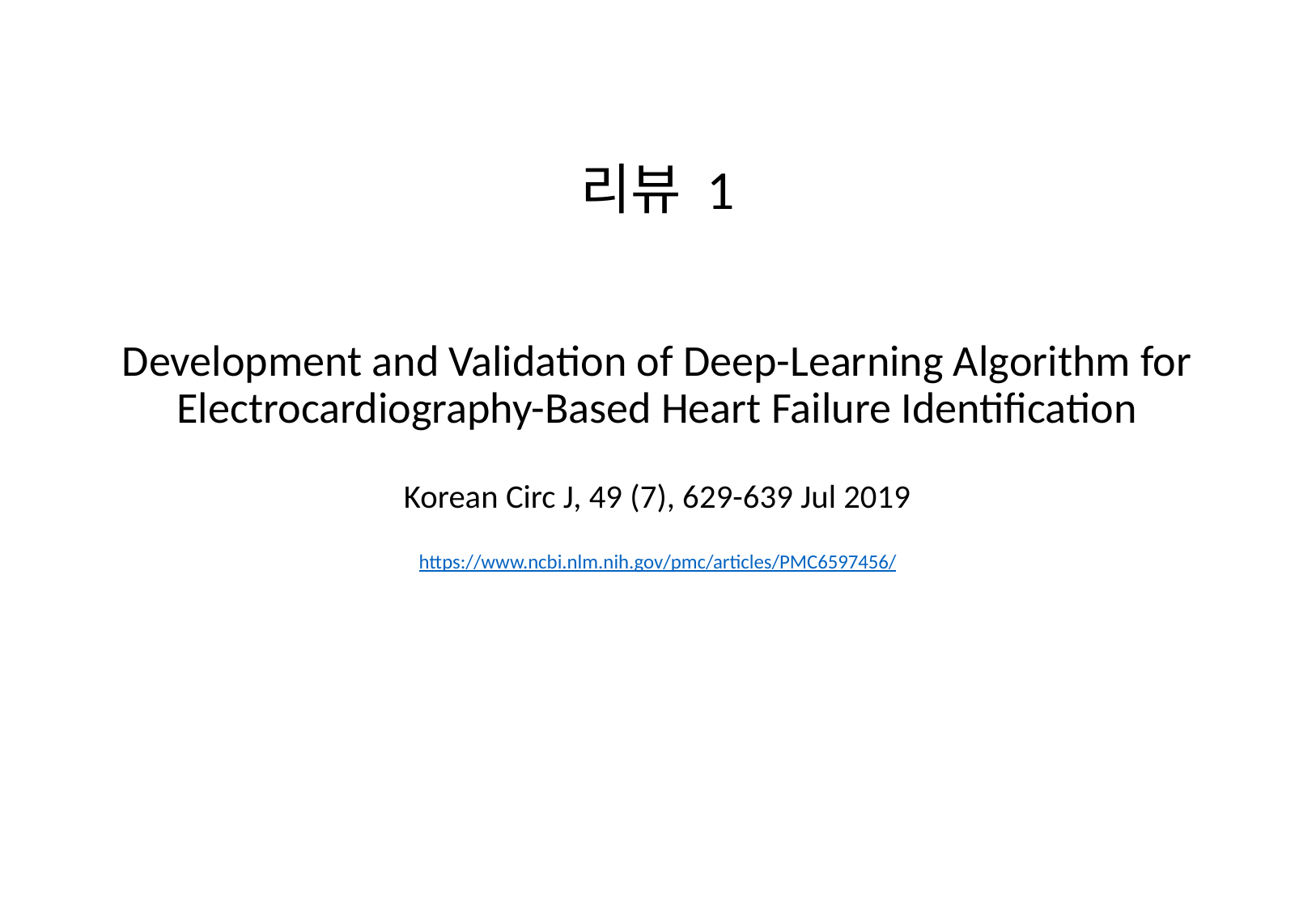

리뷰 1
# Development and Validation of Deep-Learning Algorithm for Electrocardiography-Based Heart Failure Identification

Korean Circ J, 49 (7), 629-639 Jul 2019

https://www.ncbi.nlm.nih.gov/pmc/articles/PMC6597456/